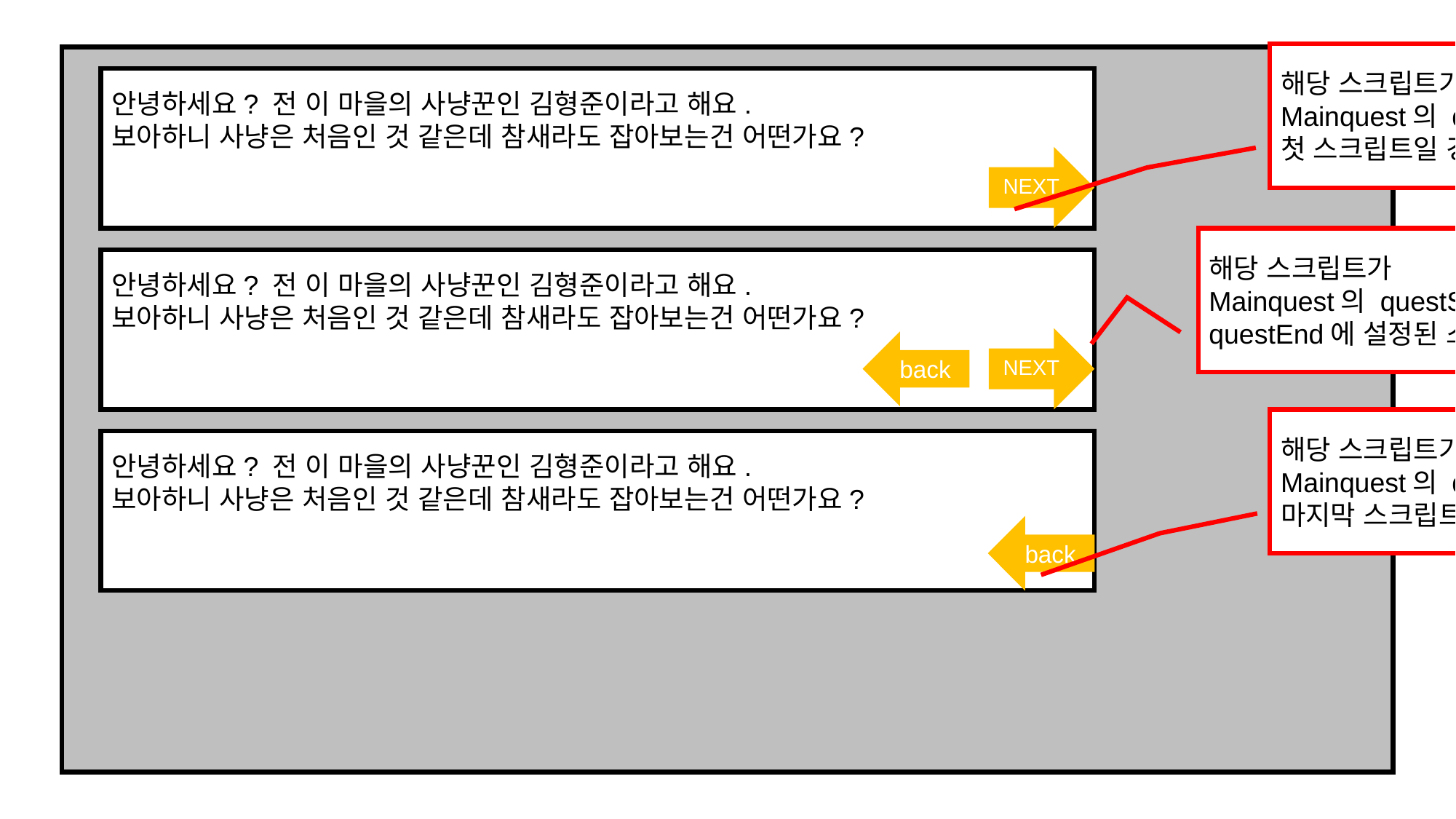

해당 스크립트가
Mainquest의 questStart에 설정된
첫 스크립트일 경우

안녕하세요? 전 이 마을의 사냥꾼인 김형준이라고 해요.
보아하니 사냥은 처음인 것 같은데 참새라도 잡아보는건 어떤가요?
NEXT
해당 스크립트가
Mainquest의 questStart나
questEnd에 설정된 스크립트가 아닐 경우

안녕하세요? 전 이 마을의 사냥꾼인 김형준이라고 해요.
보아하니 사냥은 처음인 것 같은데 참새라도 잡아보는건 어떤가요?
NEXT
back
해당 스크립트가
Mainquest의 questEnd에 설정된
마지막 스크립트일 경우

안녕하세요? 전 이 마을의 사냥꾼인 김형준이라고 해요.
보아하니 사냥은 처음인 것 같은데 참새라도 잡아보는건 어떤가요?
back